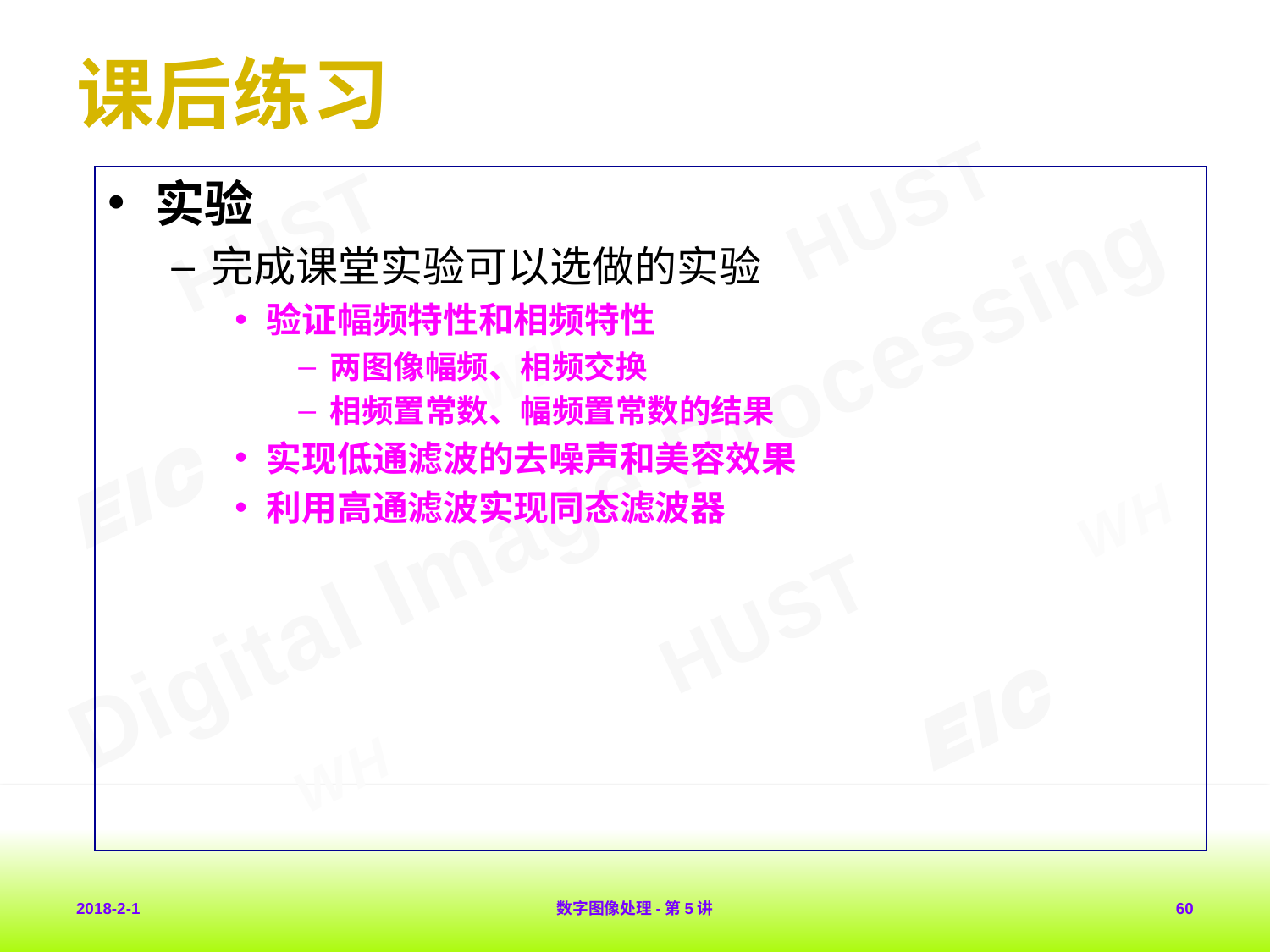

# 课后练习
实验
完成课堂实验可以选做的实验
验证幅频特性和相频特性
两图像幅频、相频交换
相频置常数、幅频置常数的结果
实现低通滤波的去噪声和美容效果
利用高通滤波实现同态滤波器

2018-2-1
数字图像处理-第5讲
60